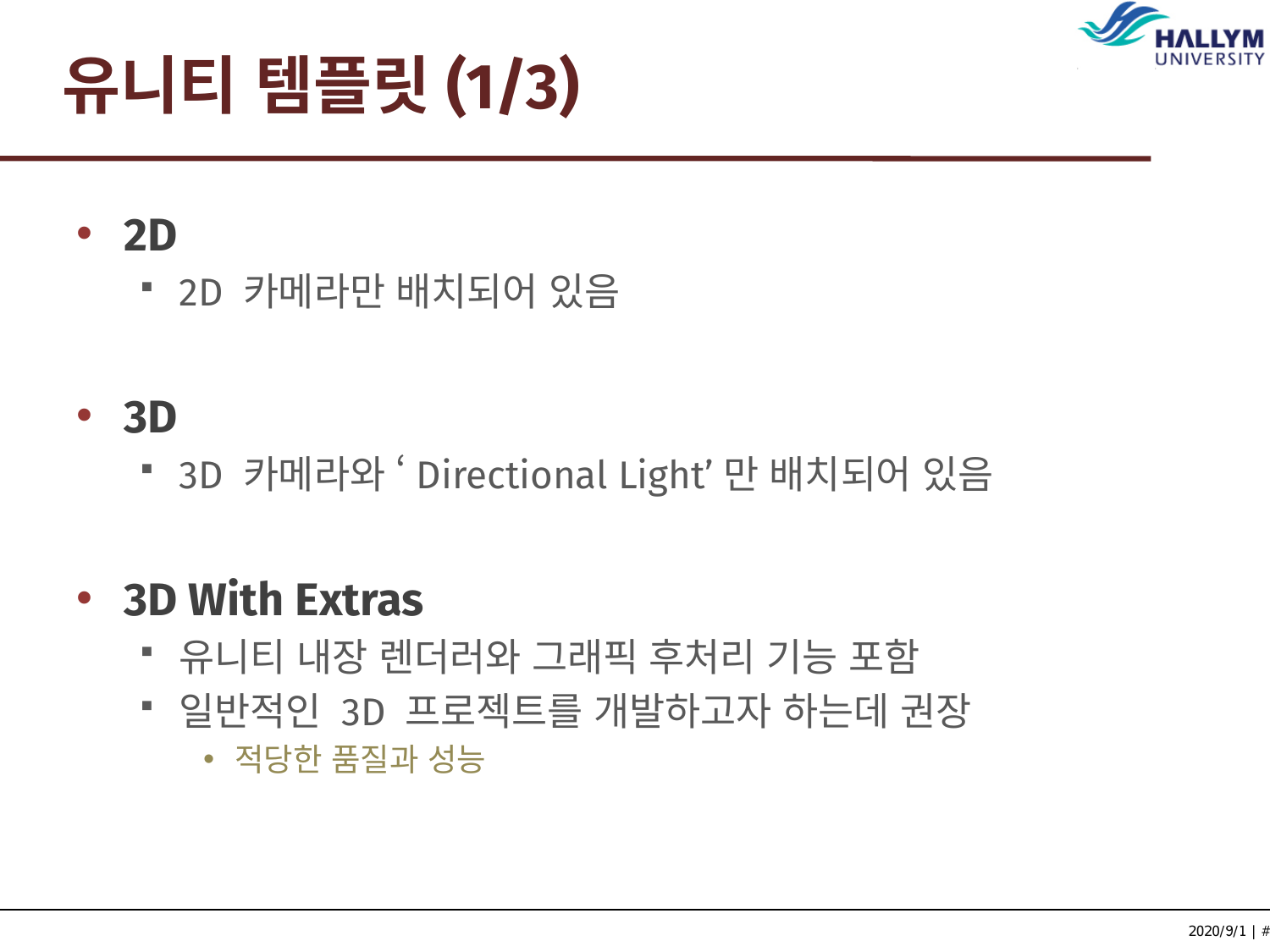

# 유니티 템플릿(1/3)
2D
2D 카메라만 배치되어 있음

3D
3D 카메라와 ‘Directional Light’만 배치되어 있음

3D With Extras
유니티 내장 렌더러와 그래픽 후처리 기능 포함
일반적인 3D 프로젝트를 개발하고자 하는데 권장
적당한 품질과 성능